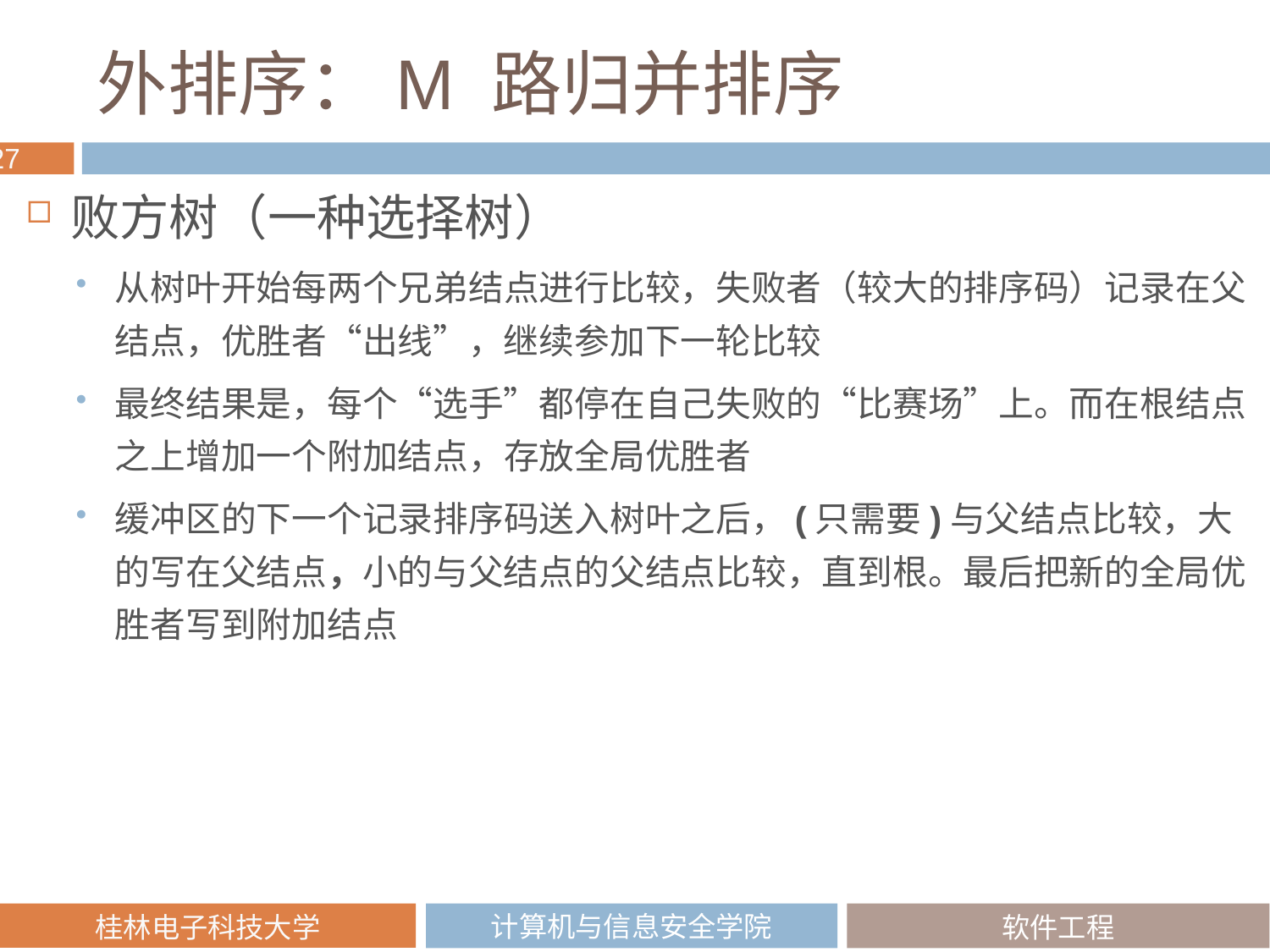

# 外排序：M 路归并排序
败方树（一种选择树）
从树叶开始每两个兄弟结点进行比较，失败者（较大的排序码）记录在父结点，优胜者“出线”，继续参加下一轮比较
最终结果是，每个“选手”都停在自己失败的“比赛场”上。而在根结点之上增加一个附加结点，存放全局优胜者
缓冲区的下一个记录排序码送入树叶之后，(只需要)与父结点比较，大的写在父结点，小的与父结点的父结点比较，直到根。最后把新的全局优胜者写到附加结点